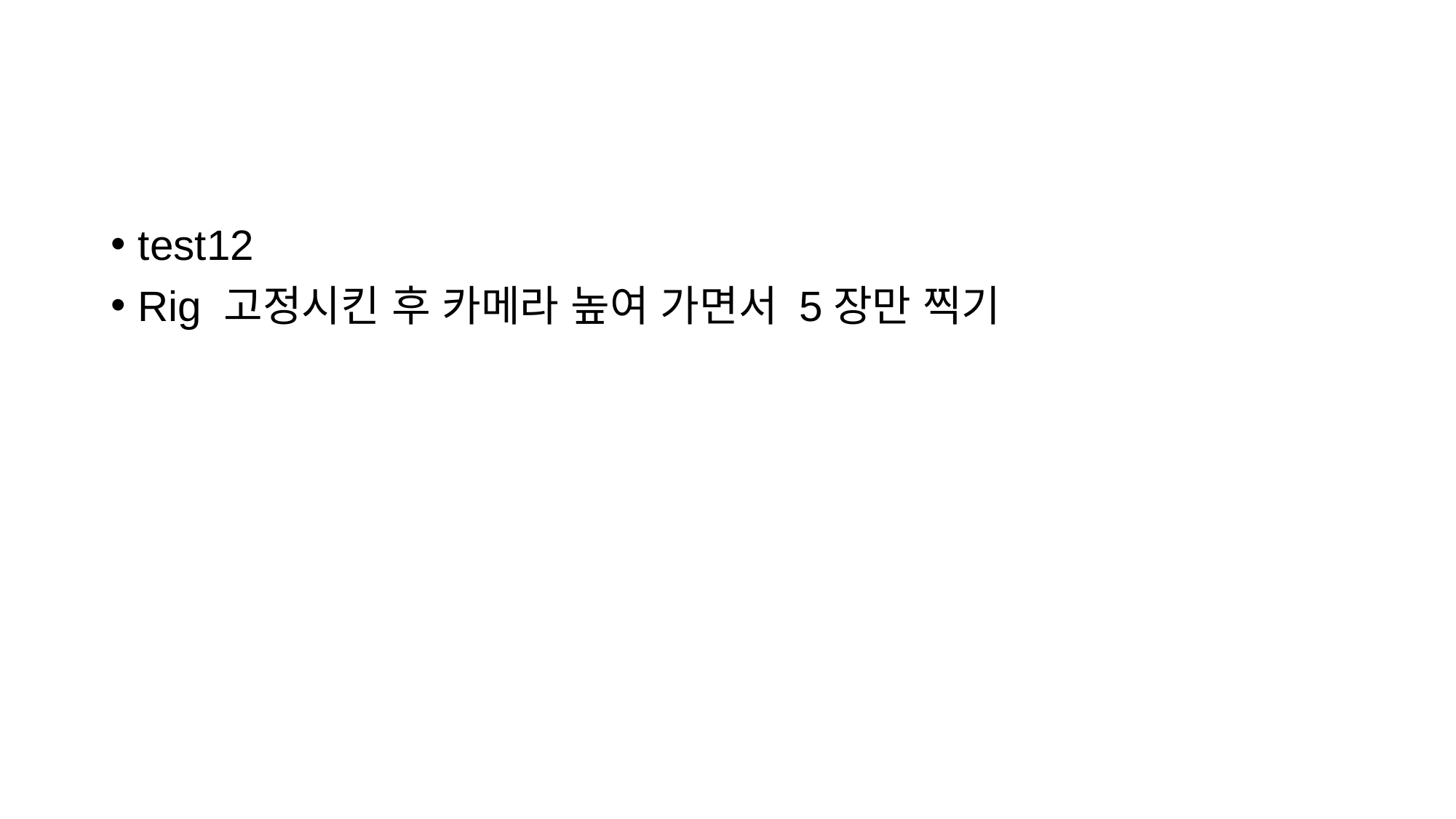

#
test12
Rig 고정시킨 후 카메라 높여 가면서 5장만 찍기